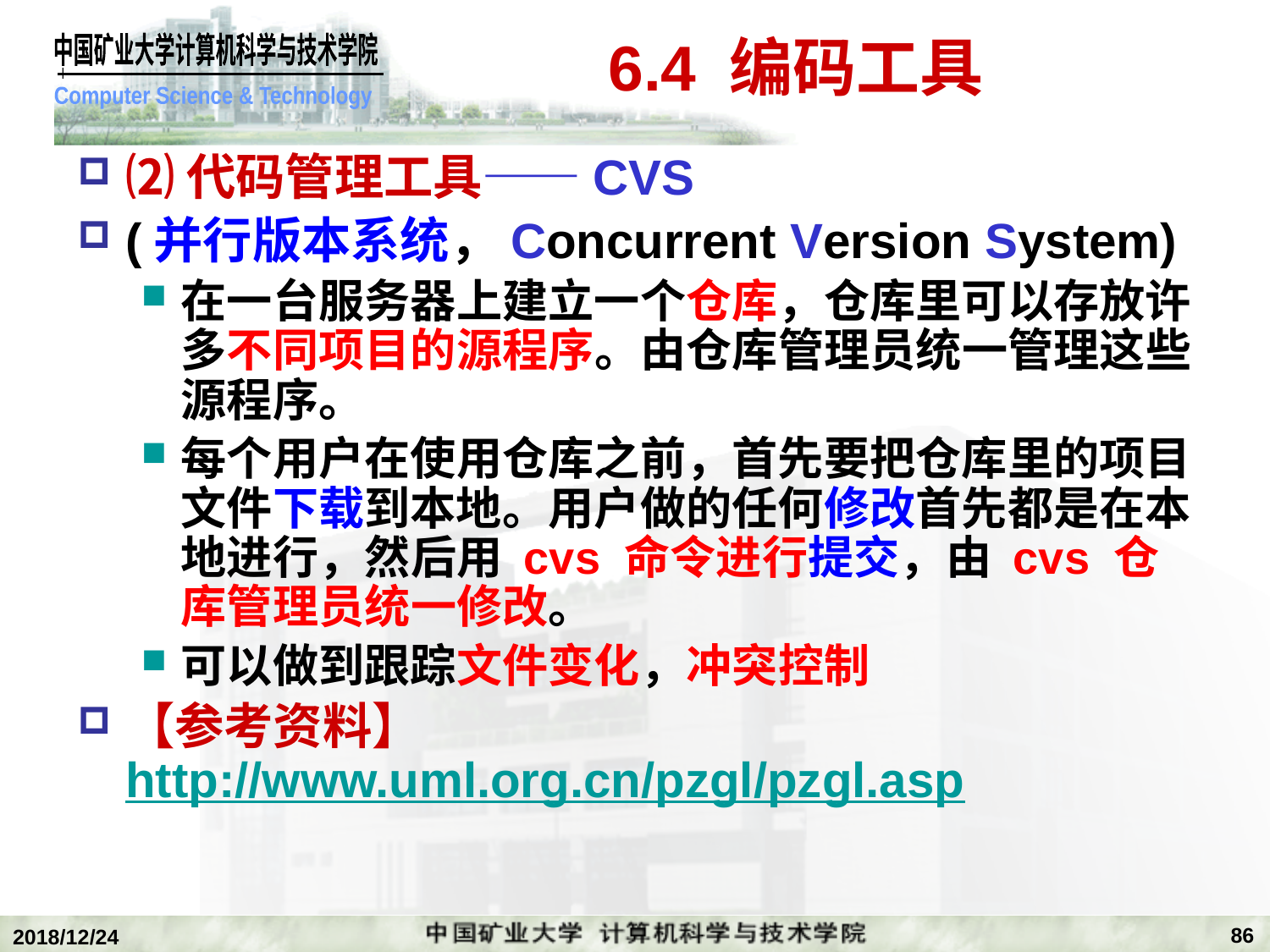

# 6.4 编码工具
⑵代码管理工具——CVS
(并行版本系统，Concurrent Version System)
在一台服务器上建立一个仓库，仓库里可以存放许多不同项目的源程序。由仓库管理员统一管理这些源程序。
每个用户在使用仓库之前，首先要把仓库里的项目文件下载到本地。用户做的任何修改首先都是在本地进行，然后用 cvs 命令进行提交，由 cvs 仓库管理员统一修改。
可以做到跟踪文件变化，冲突控制
【参考资料】http://www.uml.org.cn/pzgl/pzgl.asp
86
2018/12/24